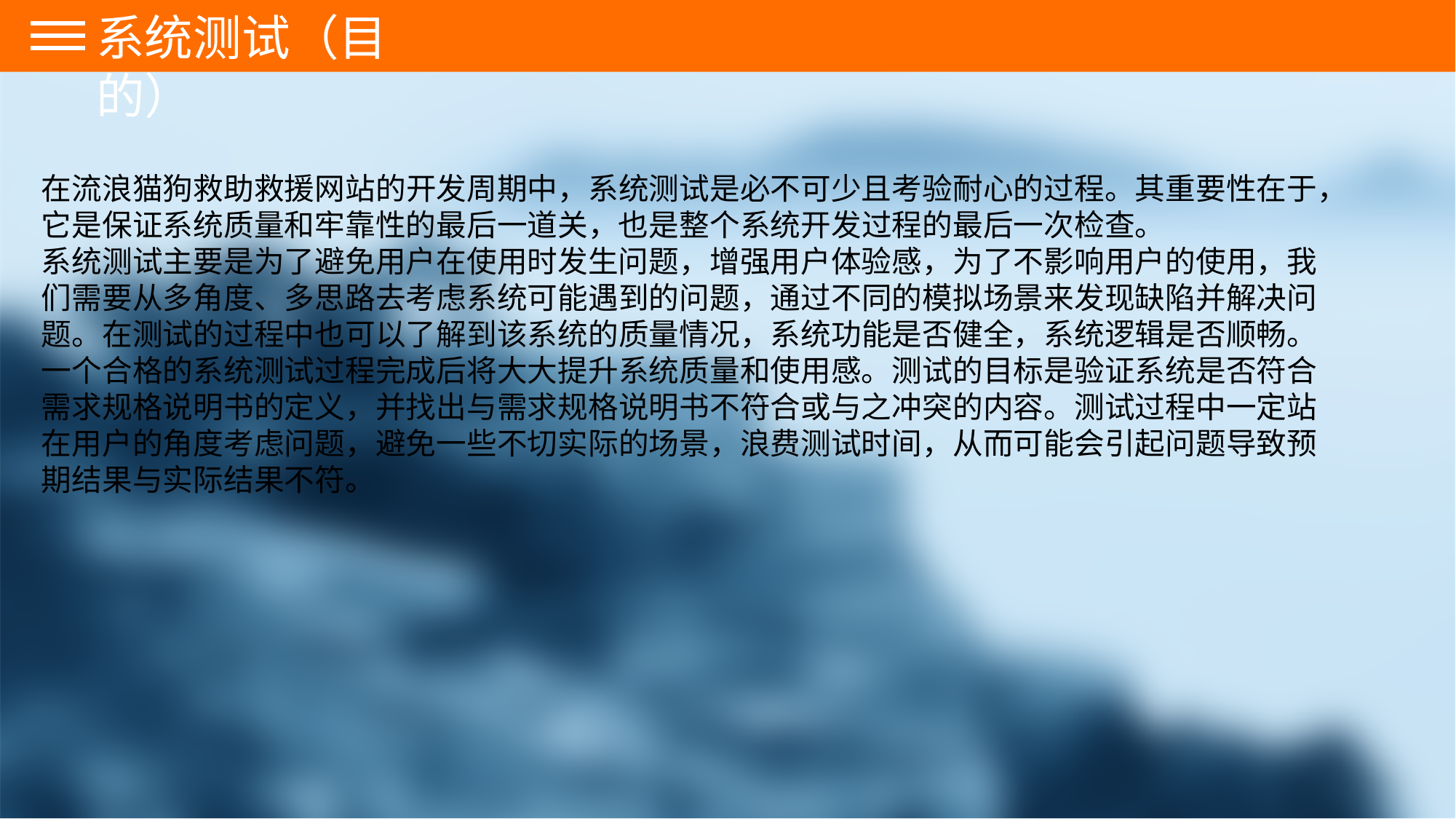

系统测试（目的）
在流浪猫狗救助救援网站的开发周期中，系统测试是必不可少且考验耐心的过程。其重要性在于，它是保证系统质量和牢靠性的最后一道关，也是整个系统开发过程的最后一次检查。
系统测试主要是为了避免用户在使用时发生问题，增强用户体验感，为了不影响用户的使用，我们需要从多角度、多思路去考虑系统可能遇到的问题，通过不同的模拟场景来发现缺陷并解决问题。在测试的过程中也可以了解到该系统的质量情况，系统功能是否健全，系统逻辑是否顺畅。一个合格的系统测试过程完成后将大大提升系统质量和使用感。测试的目标是验证系统是否符合需求规格说明书的定义，并找出与需求规格说明书不符合或与之冲突的内容。测试过程中一定站在用户的角度考虑问题，避免一些不切实际的场景，浪费测试时间，从而可能会引起问题导致预期结果与实际结果不符。